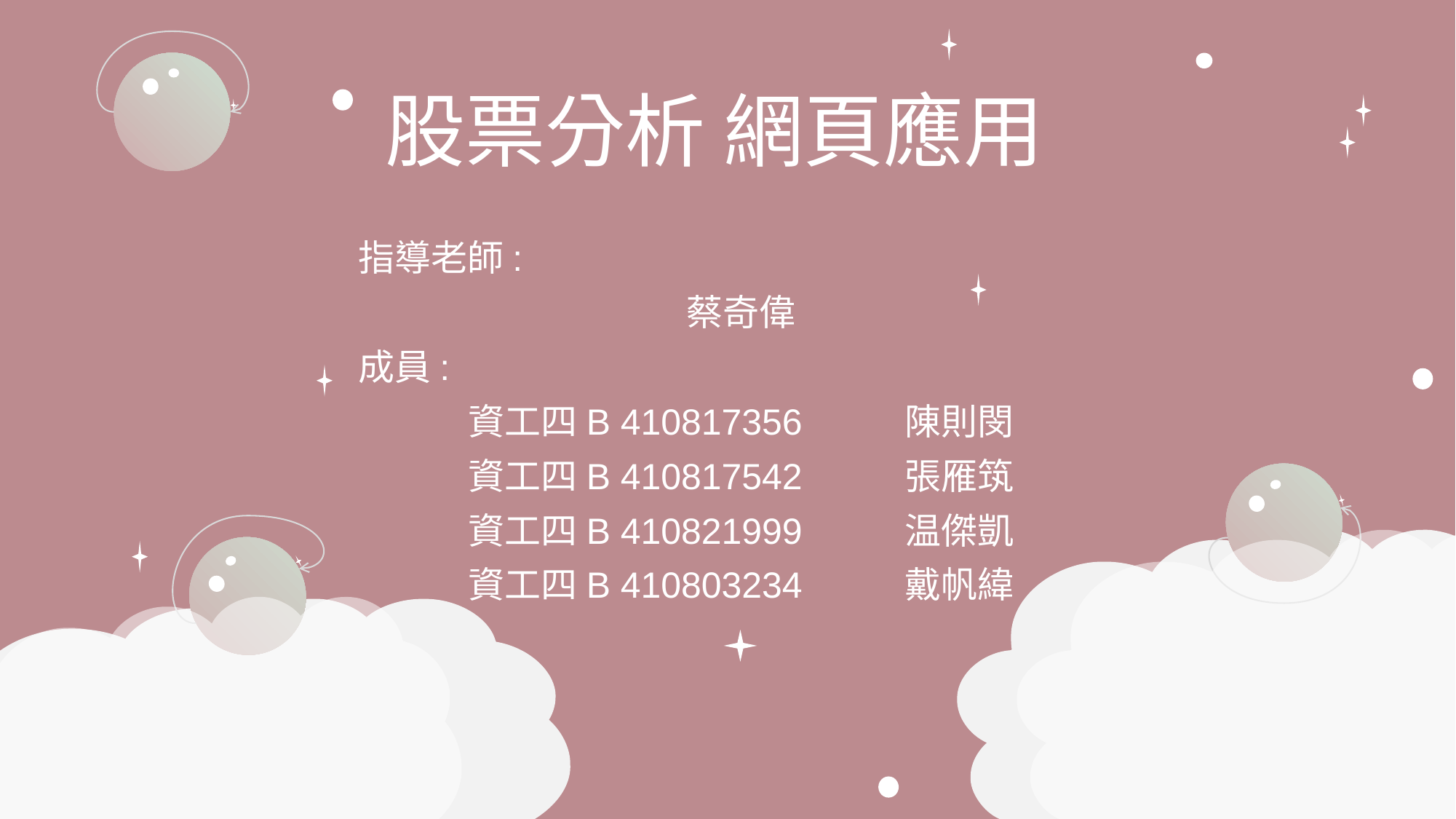

股票分析 網頁應用

指導老師:
蔡奇偉
成員:
資工四B 410817356	陳則閔
資工四B 410817542	張雁筑
資工四B 410821999	温傑凱
資工四B 410803234	戴帆緯